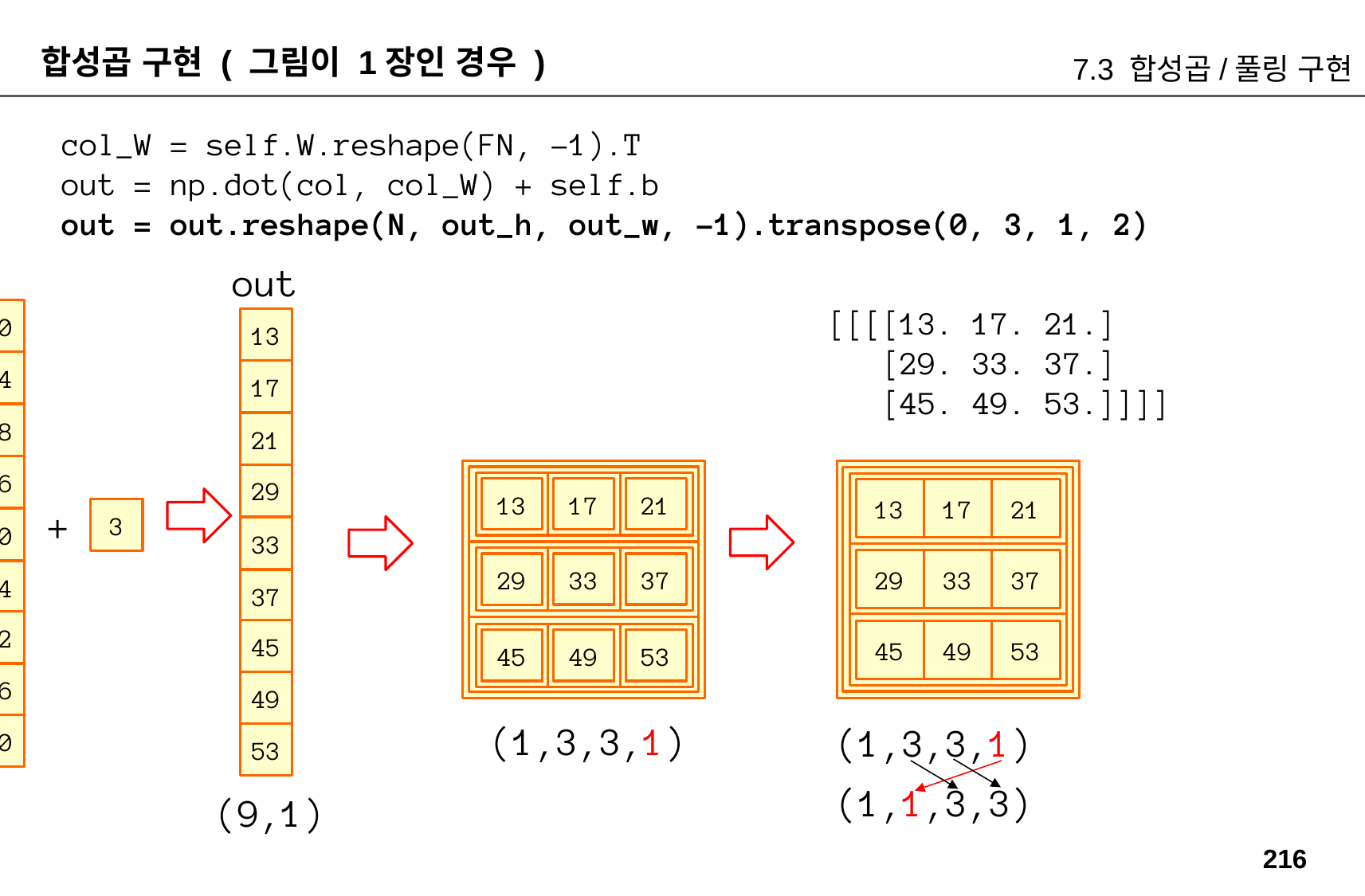

합성곱 구현 ( 그림이 1장인 경우 )
7.3 합성곱/풀링 구현
col_W = self.W.reshape(FN, -1).T
out = np.dot(col, col_W) + self.b
out = out.reshape(N, out_h, out_w, -1).transpose(0, 3, 1, 2)
out
[[[[13. 17. 21.]
   [29. 33. 37.]
   [45. 49. 53.]]]]
10
13
14
17
18
21
26

29

21
17
13
13
17
21

+
3
30

33

29
33
37
37
33
29
34
37
42

45
45
49
53

53
49
45
46
49
(1,3,3,1)
(1,3,3,1)
50
53
(1,1,3,3)
(9,1)